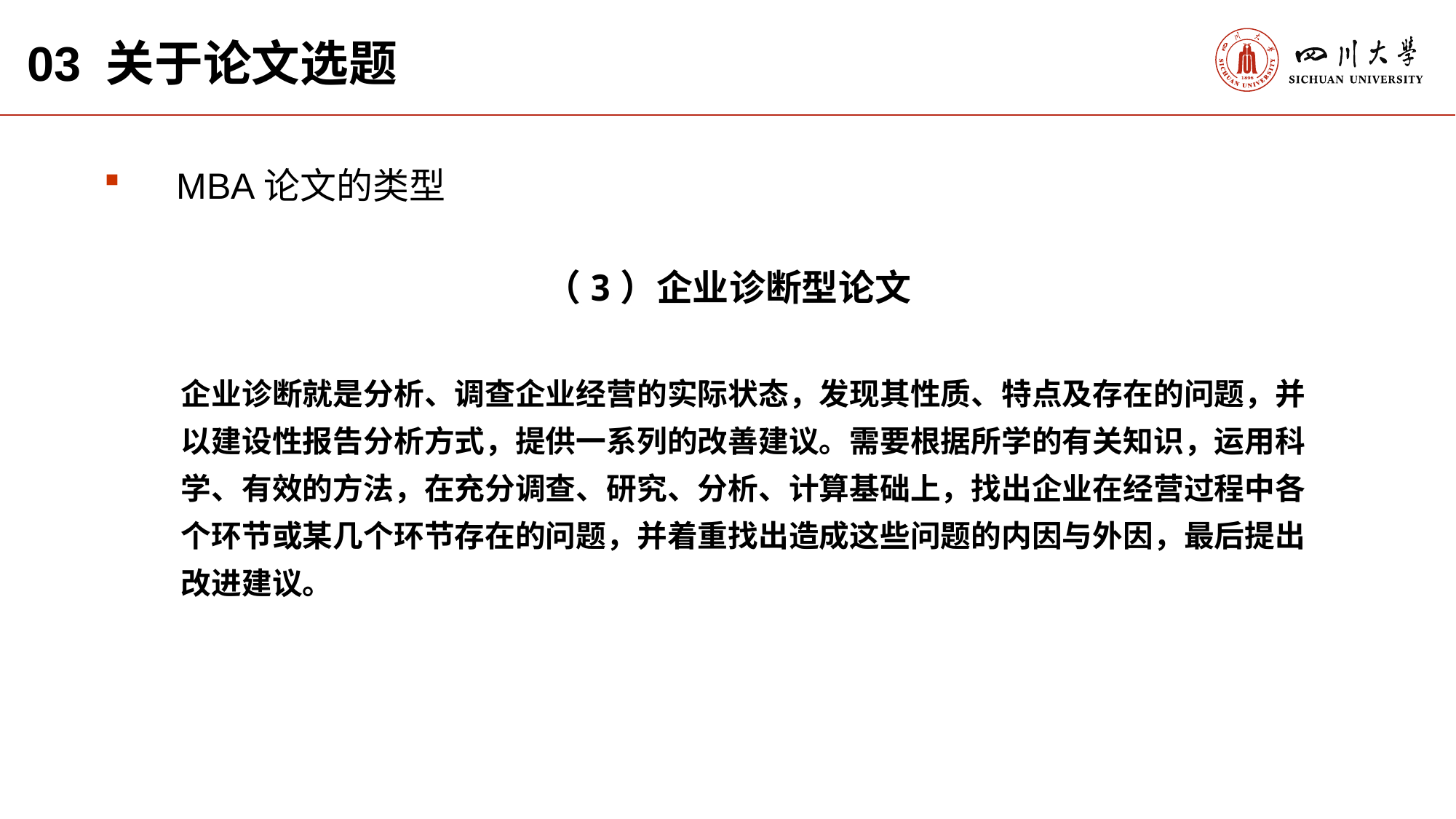

03 关于论文选题
MBA论文的类型
（3）企业诊断型论文
企业诊断就是分析、调查企业经营的实际状态，发现其性质、特点及存在的问题，并以建设性报告分析方式，提供一系列的改善建议。需要根据所学的有关知识，运用科学、有效的方法，在充分调查、研究、分析、计算基础上，找出企业在经营过程中各个环节或某几个环节存在的问题，并着重找出造成这些问题的内因与外因，最后提出改进建议。